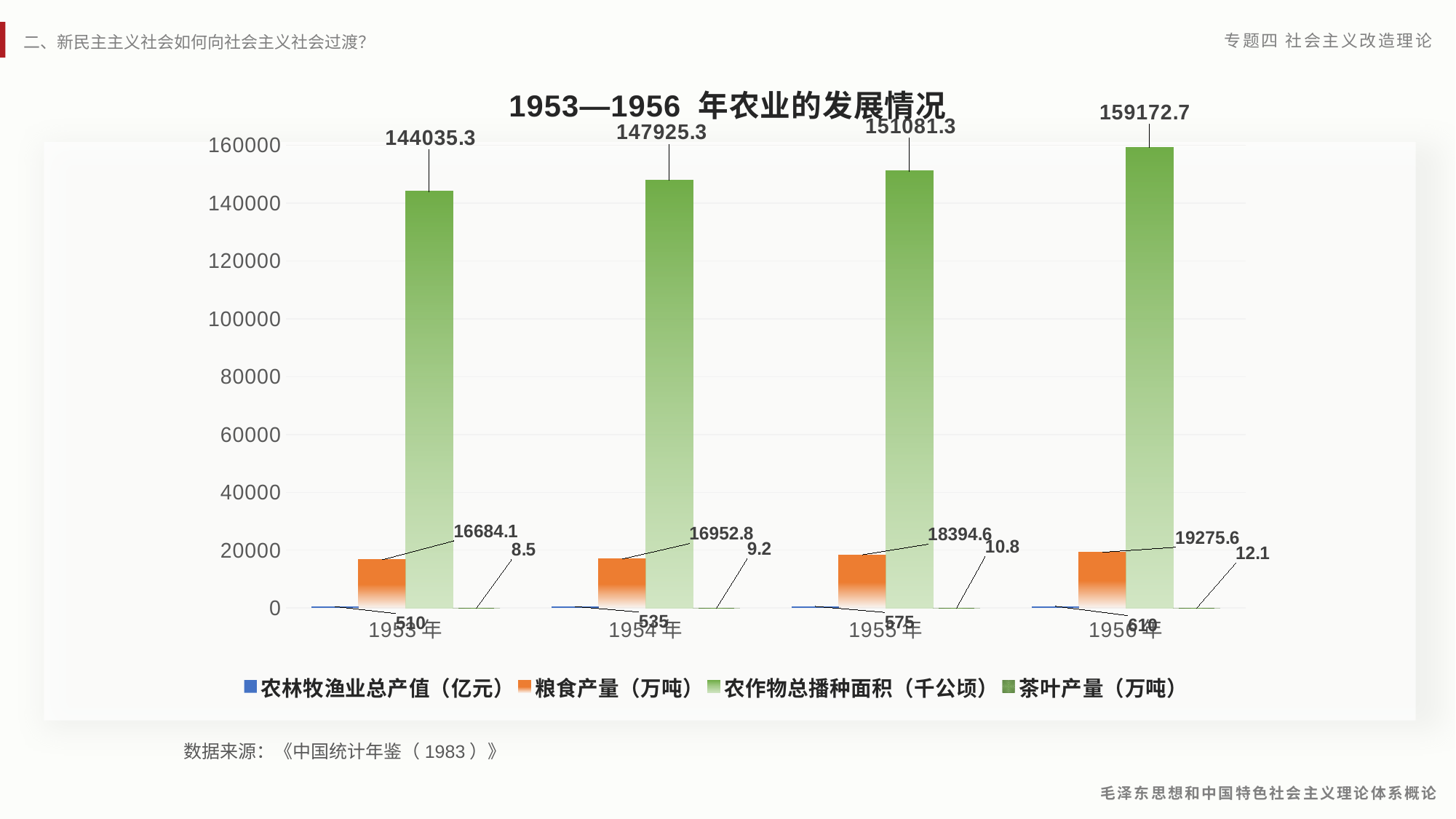

### Chart

| Category | 农林牧渔业总产值（亿元） | 粮食产量（万吨） | 农作物总播种面积（千公顷） | 茶叶产量（万吨） |
|---|---|---|---|---|
| 1953年 | 510.0 | 16684.1 | 144035.3 | 8.5 |
| 1954年 | 535.0 | 16952.8 | 147925.3 | 9.2 |
| 1955年 | 575.0 | 18394.6 | 151081.3 | 10.8 |
| 1956年 | 610.0 | 19275.6 | 159172.7 | 12.1 |
1953—1956 年农业的发展情况

数据来源：《中国统计年鉴（1983）》